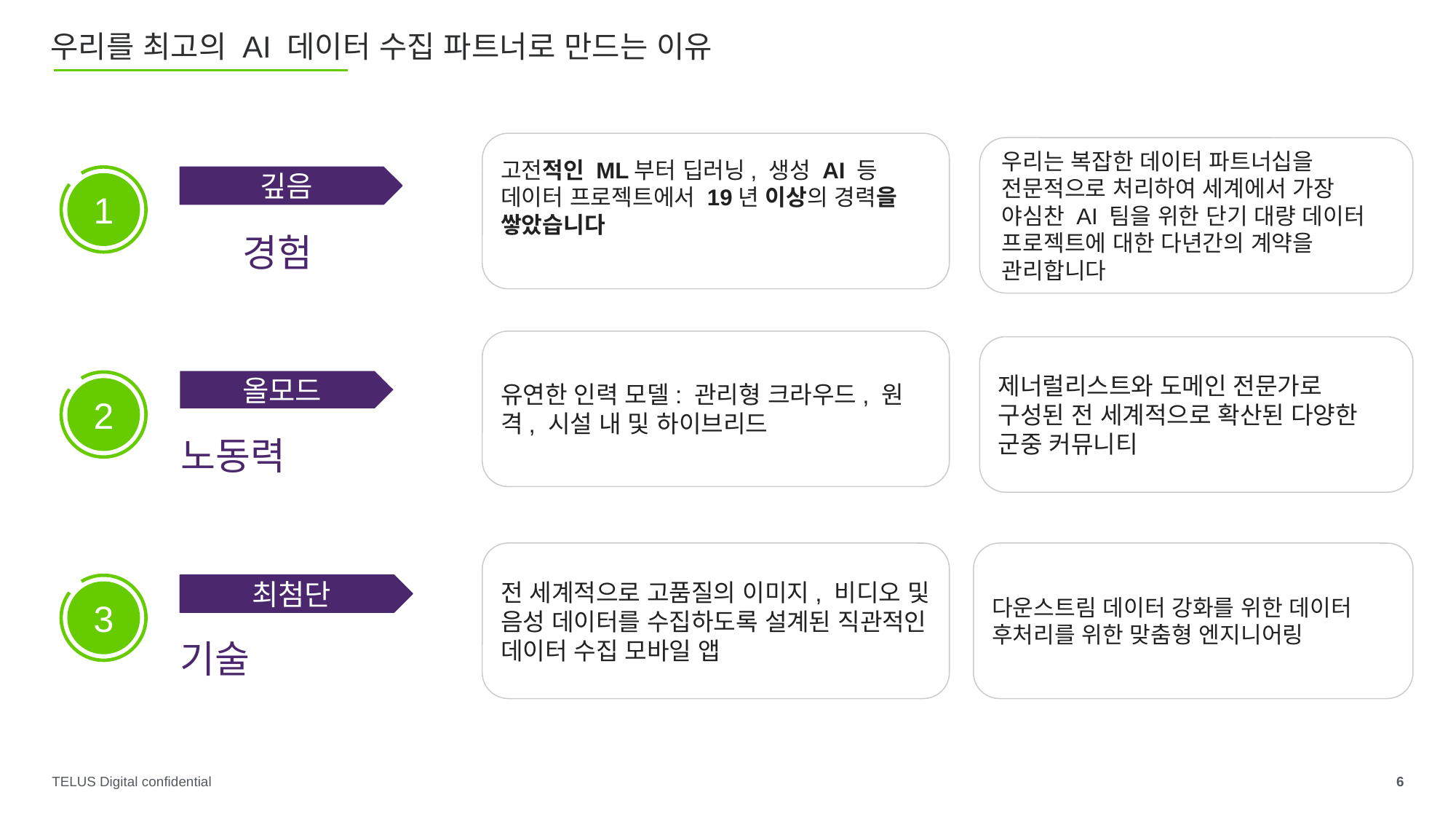

# 우리를 최고의 AI 데이터 수집 파트너로 만드는 이유
고전적인 ML부터 딥러닝, 생성 AI 등 데이터 프로젝트에서 19년 이상의 경력을 쌓았습니다

우리는 복잡한 데이터 파트너십을 전문적으로 처리하여 세계에서 가장 야심찬 AI 팀을 위한 단기 대량 데이터 프로젝트에 대한 다년간의 계약을 관리합니다

1
깊음
경험
유연한 인력 모델: 관리형 크라우드, 원격, 시설 내 및 하이브리드
제너럴리스트와 도메인 전문가로 구성된 전 세계적으로 확산된 다양한 군중 커뮤니티
올모드

2
노동력
전 세계적으로 고품질의 이미지, 비디오 및 음성 데이터를 수집하도록 설계된 직관적인 데이터 수집 모바일 앱
다운스트림 데이터 강화를 위한 데이터 후처리를 위한 맞춤형 엔지니어링
최첨단

3
기술
6